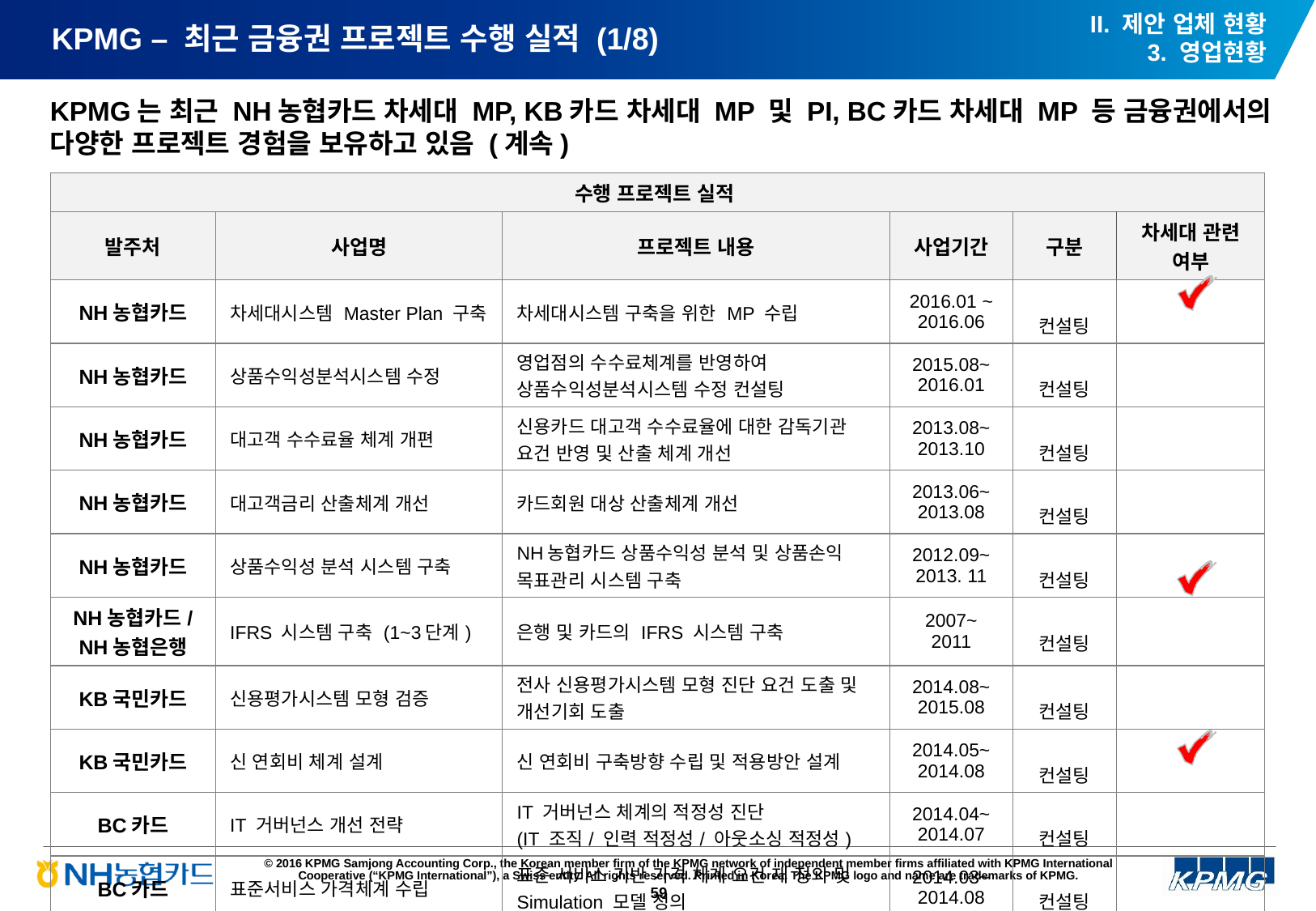

II. 제안 업체 현황
3. 영업현황
# KPMG – 최근 금융권 프로젝트 수행 실적 (1/8)
KPMG는 최근 NH농협카드 차세대 MP, KB카드 차세대 MP 및 PI, BC카드 차세대 MP 등 금융권에서의 다양한 프로젝트 경험을 보유하고 있음 (계속)
| 수행 프로젝트 실적 |  |  |  |  |  |
| --- | --- | --- | --- | --- | --- |
| 발주처 | 사업명 | 프로젝트 내용 | 사업기간 | 구분 | 차세대 관련 여부 |
| NH농협카드 | 차세대시스템 Master Plan 구축 | 차세대시스템 구축을 위한 MP 수립 | 2016.01 ~ 2016.06 | 컨설팅 |  |
| NH농협카드 | 상품수익성분석시스템 수정 | 영업점의 수수료체계를 반영하여 상품수익성분석시스템 수정 컨설팅 | 2015.08~ 2016.01 | 컨설팅 |  |
| NH농협카드 | 대고객 수수료율 체계 개편 | 신용카드 대고객 수수료율에 대한 감독기관 요건 반영 및 산출 체계 개선 | 2013.08~ 2013.10 | 컨설팅 |  |
| NH농협카드 | 대고객금리 산출체계 개선 | 카드회원 대상 산출체계 개선 | 2013.06~ 2013.08 | 컨설팅 |  |
| NH농협카드 | 상품수익성 분석 시스템 구축 | NH농협카드 상품수익성 분석 및 상품손익 목표관리 시스템 구축 | 2012.09~ 2013. 11 | 컨설팅 |  |
| NH농협카드/ NH농협은행 | IFRS 시스템 구축 (1~3단계) | 은행 및 카드의 IFRS 시스템 구축 | 2007~ 2011 | 컨설팅 |  |
| KB국민카드 | 신용평가시스템 모형 검증 | 전사 신용평가시스템 모형 진단 요건 도출 및 개선기회 도출 | 2014.08~ 2015.08 | 컨설팅 |  |
| KB국민카드 | 신 연회비 체계 설계 | 신 연회비 구축방향 수립 및 적용방안 설계 | 2014.05~ 2014.08 | 컨설팅 |  |
| BC카드 | IT 거버넌스 개선 전략 | IT 거버넌스 체계의 적정성 진단 (IT 조직/ 인력 적정성/ 아웃소싱 적정성) | 2014.04~ 2014.07 | 컨설팅 |  |
| BC카드 | 표준서비스 가격체계 수립 | 표준 서비스 기반 가격 체계 요건 재 정의 및 Simulation 모델 정의 | 2014.03~ 2014.08 | 컨설팅 |  |